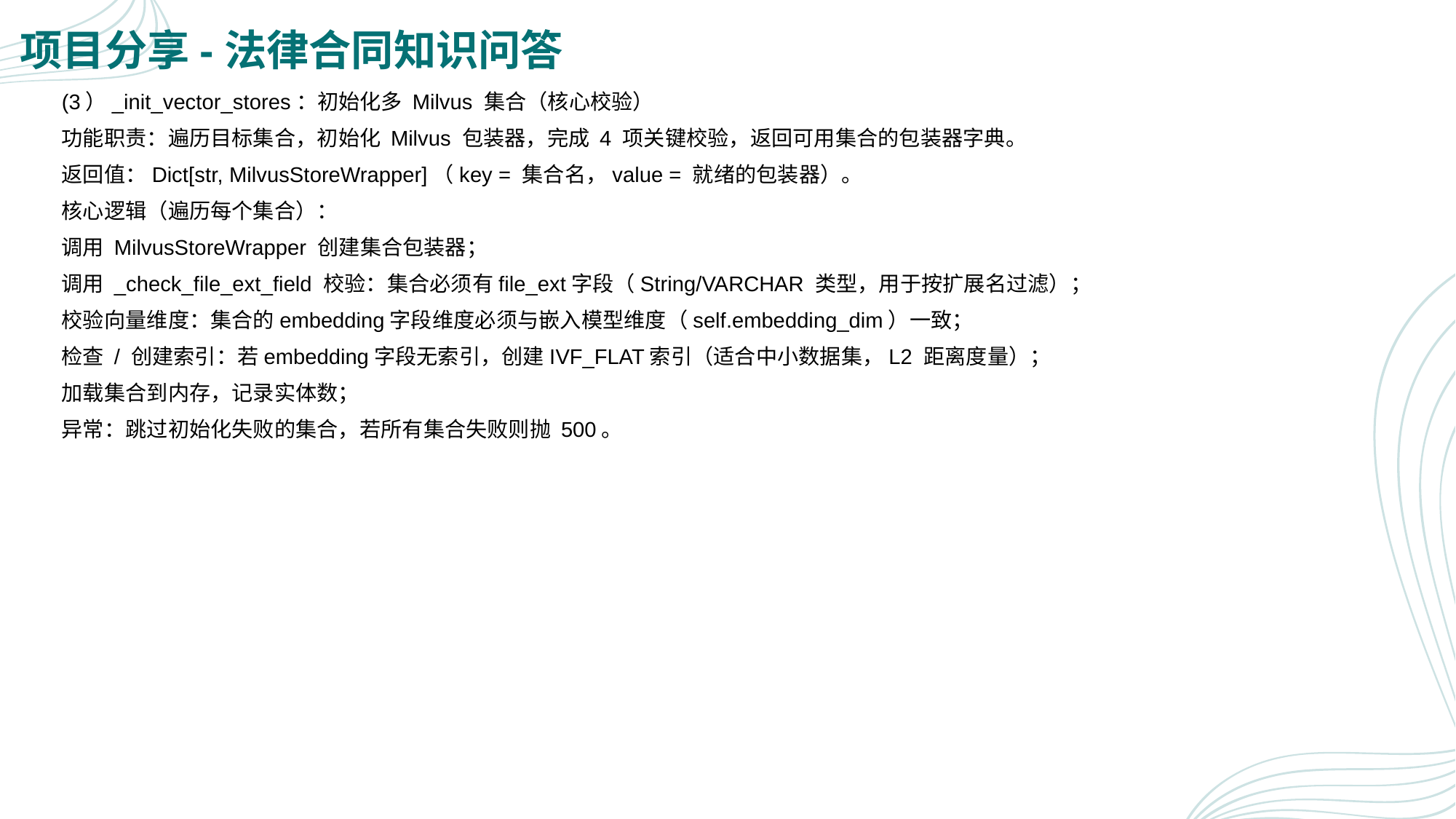

# 项目分享-法律合同知识问答
(3）_init_vector_stores：初始化多 Milvus 集合（核心校验）
功能职责：遍历目标集合，初始化 Milvus 包装器，完成 4 项关键校验，返回可用集合的包装器字典。
返回值：Dict[str, MilvusStoreWrapper]（key = 集合名，value = 就绪的包装器）。
核心逻辑（遍历每个集合）：
调用 MilvusStoreWrapper 创建集合包装器；
调用 _check_file_ext_field 校验：集合必须有file_ext字段（String/VARCHAR 类型，用于按扩展名过滤）；
校验向量维度：集合的embedding字段维度必须与嵌入模型维度（self.embedding_dim）一致；
检查 / 创建索引：若embedding字段无索引，创建IVF_FLAT索引（适合中小数据集，L2 距离度量）；
加载集合到内存，记录实体数；
异常：跳过初始化失败的集合，若所有集合失败则抛 500。